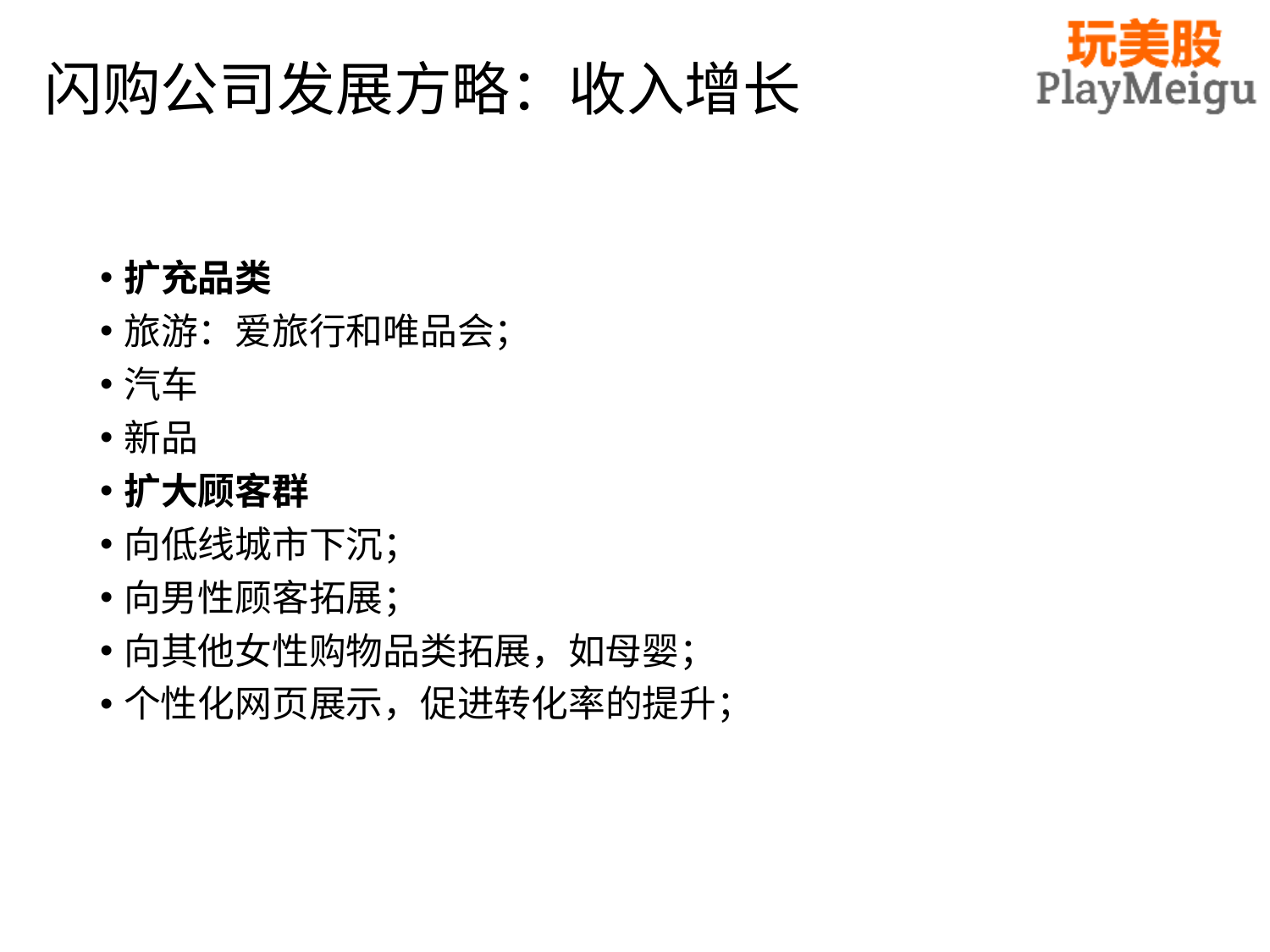

# 闪购公司发展方略：收入增长
扩充品类
旅游：爱旅行和唯品会；
汽车
新品
扩大顾客群
向低线城市下沉；
向男性顾客拓展；
向其他女性购物品类拓展，如母婴；
个性化网页展示，促进转化率的提升；